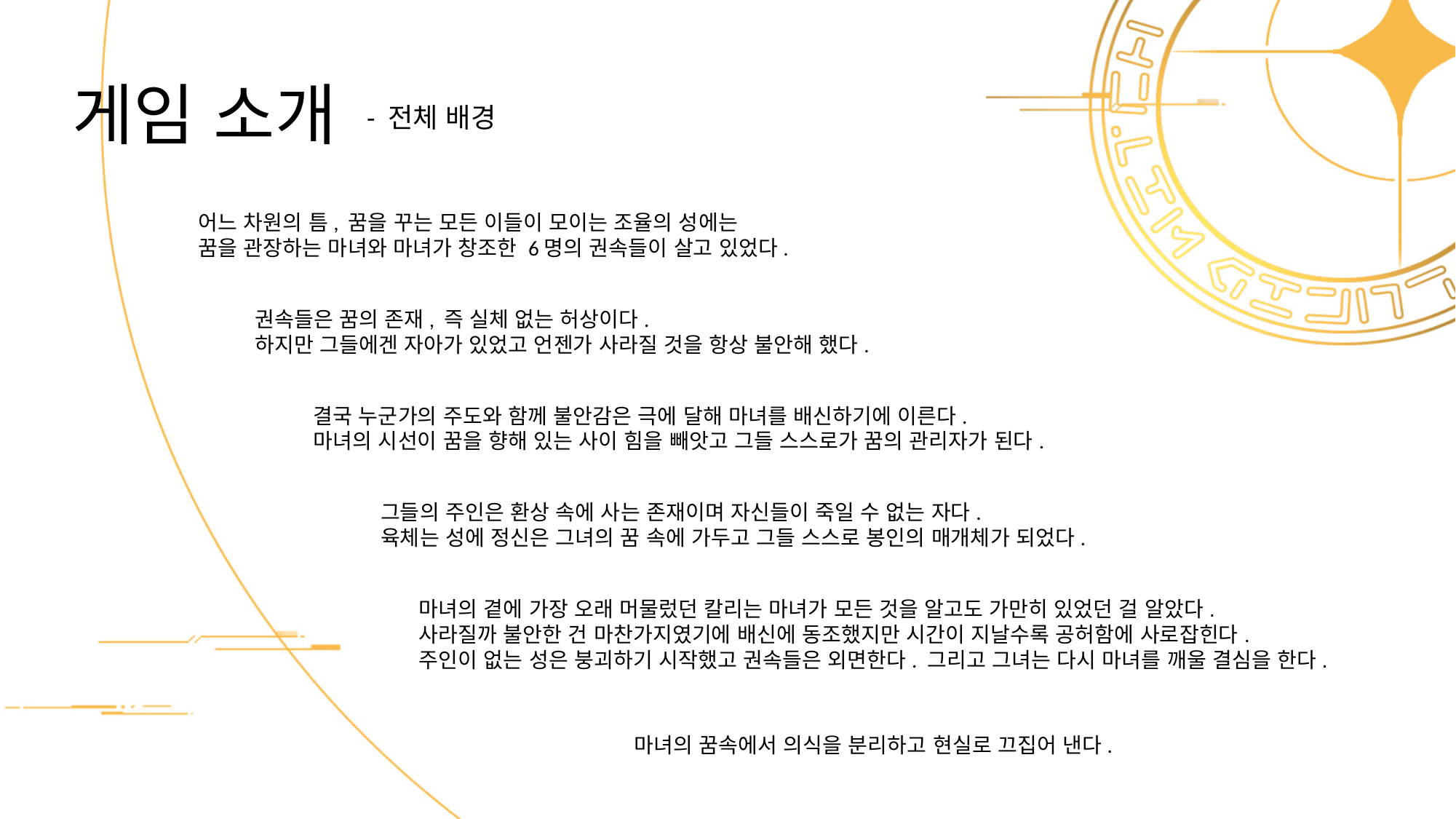

# 게임 소개
- 전체 배경
어느 차원의 틈, 꿈을 꾸는 모든 이들이 모이는 조율의 성에는
꿈을 관장하는 마녀와 마녀가 창조한 6명의 권속들이 살고 있었다.
권속들은 꿈의 존재, 즉 실체 없는 허상이다.
하지만 그들에겐 자아가 있었고 언젠가 사라질 것을 항상 불안해 했다.
결국 누군가의 주도와 함께 불안감은 극에 달해 마녀를 배신하기에 이른다.
마녀의 시선이 꿈을 향해 있는 사이 힘을 빼앗고 그들 스스로가 꿈의 관리자가 된다.
그들의 주인은 환상 속에 사는 존재이며 자신들이 죽일 수 없는 자다.
육체는 성에 정신은 그녀의 꿈 속에 가두고 그들 스스로 봉인의 매개체가 되었다.
마녀의 곁에 가장 오래 머물렀던 칼리는 마녀가 모든 것을 알고도 가만히 있었던 걸 알았다.
사라질까 불안한 건 마찬가지였기에 배신에 동조했지만 시간이 지날수록 공허함에 사로잡힌다.
주인이 없는 성은 붕괴하기 시작했고 권속들은 외면한다. 그리고 그녀는 다시 마녀를 깨울 결심을 한다.
마녀의 꿈속에서 의식을 분리하고 현실로 끄집어 낸다.